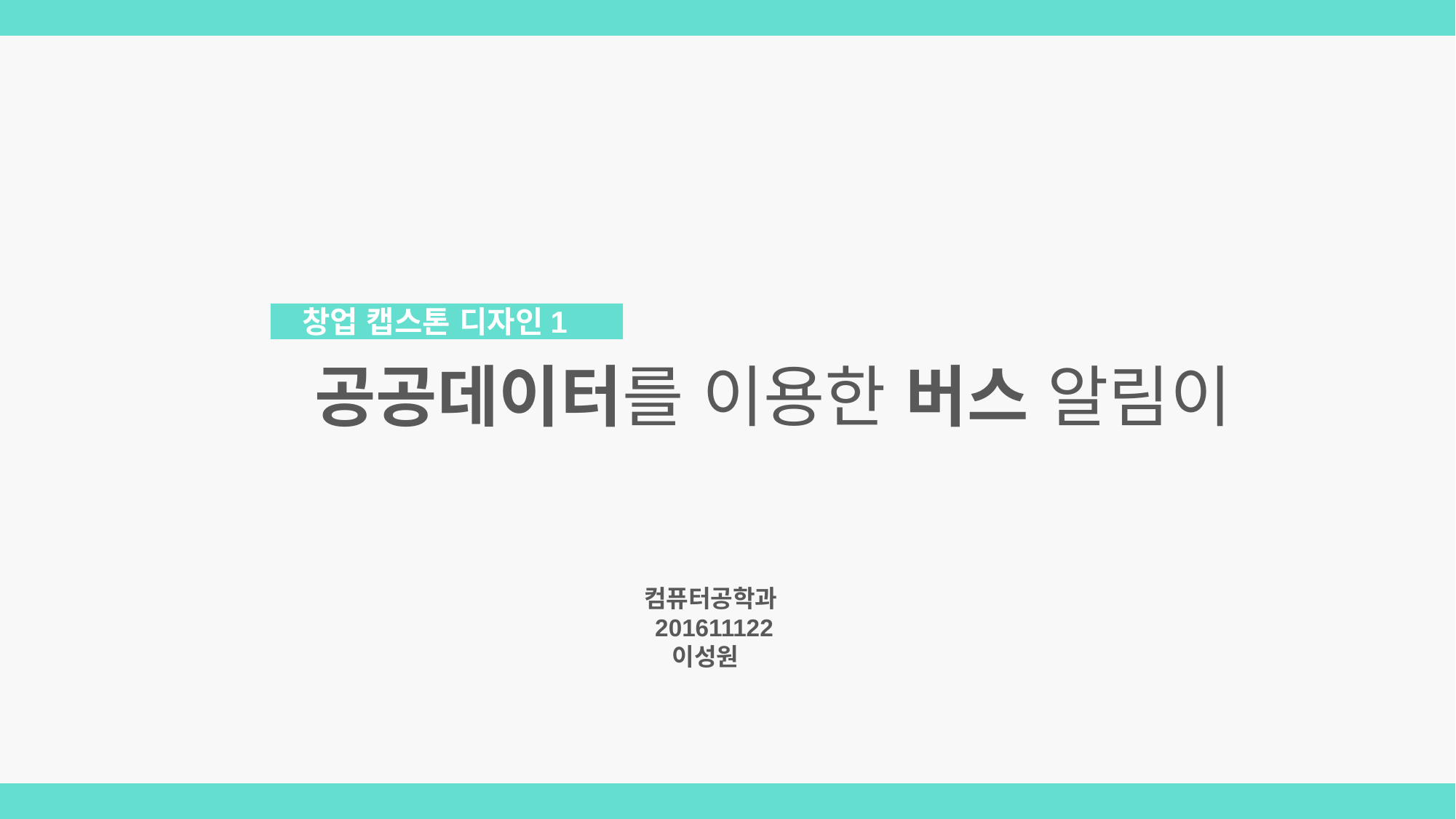

창업 캡스톤 디자인1

공공데이터를 이용한 버스 알림이
컴퓨터공학과
201611122
 이성원